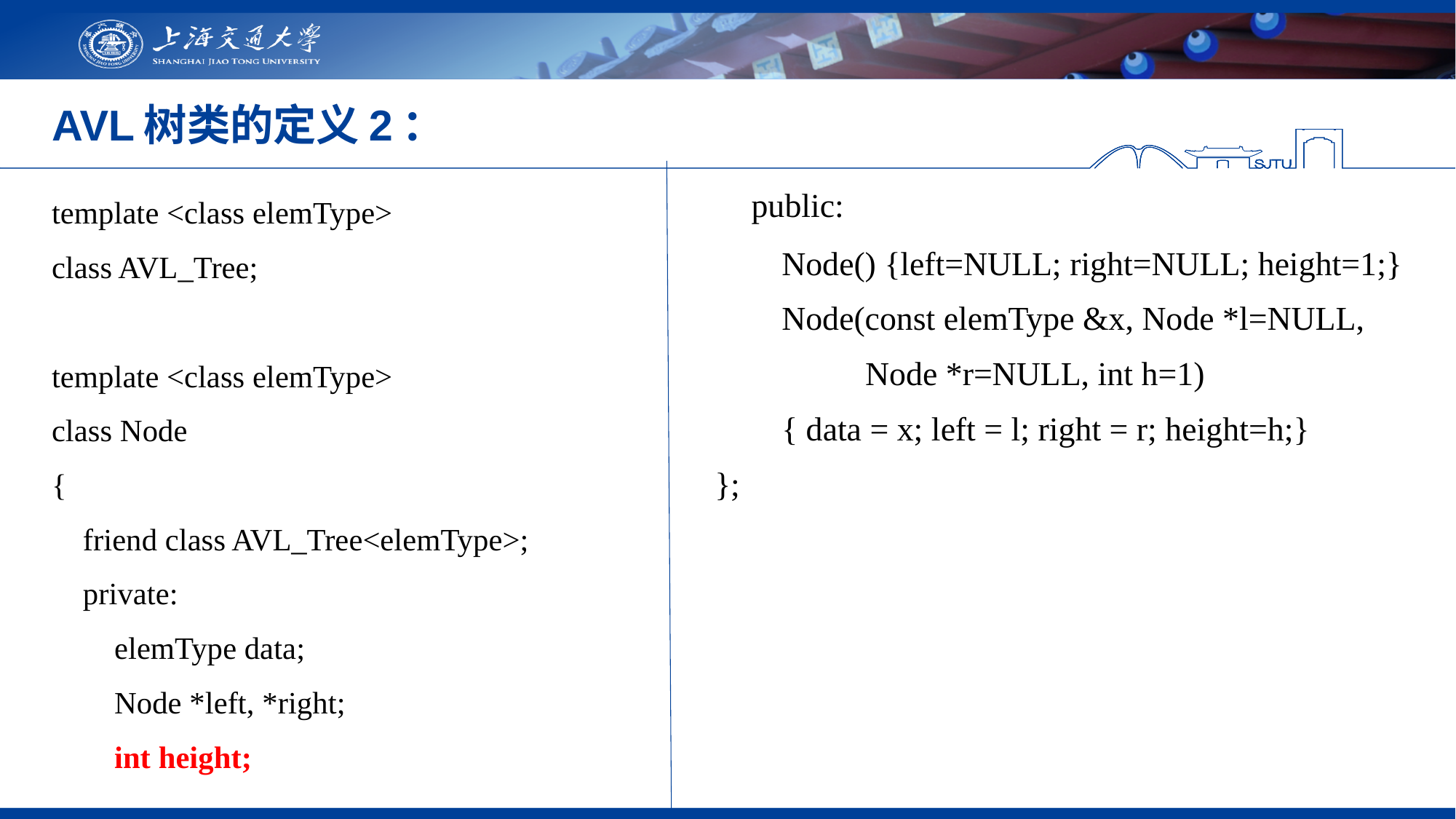

# AVL树类的定义2：
   public:
        Node() {left=NULL; right=NULL; height=1;}
        Node(const elemType &x, Node *l=NULL,
                  Node *r=NULL, int h=1)
        { data = x; left = l; right = r; height=h;}
};
template <class elemType>
class AVL_Tree;

template <class elemType>
class Node
{
    friend class AVL_Tree<elemType>;
    private:
        elemType data;
        Node *left, *right;
        int height;